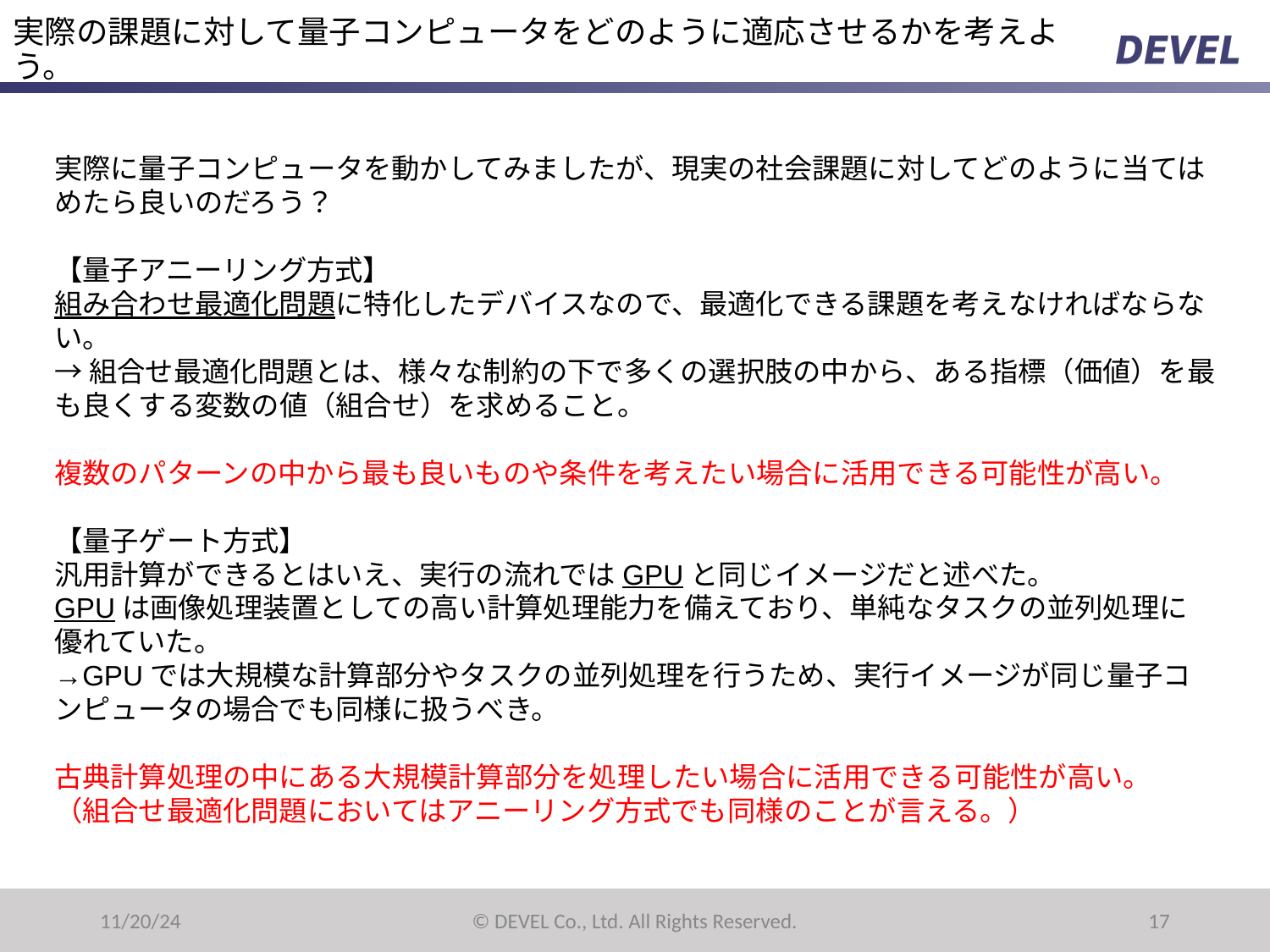

# 実際の課題に対して量子コンピュータをどのように適応させるかを考えよう。
実際に量子コンピュータを動かしてみましたが、現実の社会課題に対してどのように当てはめたら良いのだろう？

【量子アニーリング方式】
組み合わせ最適化問題に特化したデバイスなので、最適化できる課題を考えなければならない。
→組合せ最適化問題とは、様々な制約の下で多くの選択肢の中から、ある指標（価値）を最も良くする変数の値（組合せ）を求めること。

複数のパターンの中から最も良いものや条件を考えたい場合に活用できる可能性が高い。

【量子ゲート方式】
汎用計算ができるとはいえ、実行の流れではGPUと同じイメージだと述べた。
GPUは画像処理装置としての高い計算処理能力を備えており、単純なタスクの並列処理に優れていた。
→GPUでは大規模な計算部分やタスクの並列処理を行うため、実行イメージが同じ量子コンピュータの場合でも同様に扱うべき。

古典計算処理の中にある大規模計算部分を処理したい場合に活用できる可能性が高い。
（組合せ最適化問題においてはアニーリング方式でも同様のことが言える。）
11/20/24
© DEVEL Co., Ltd. All Rights Reserved.
17